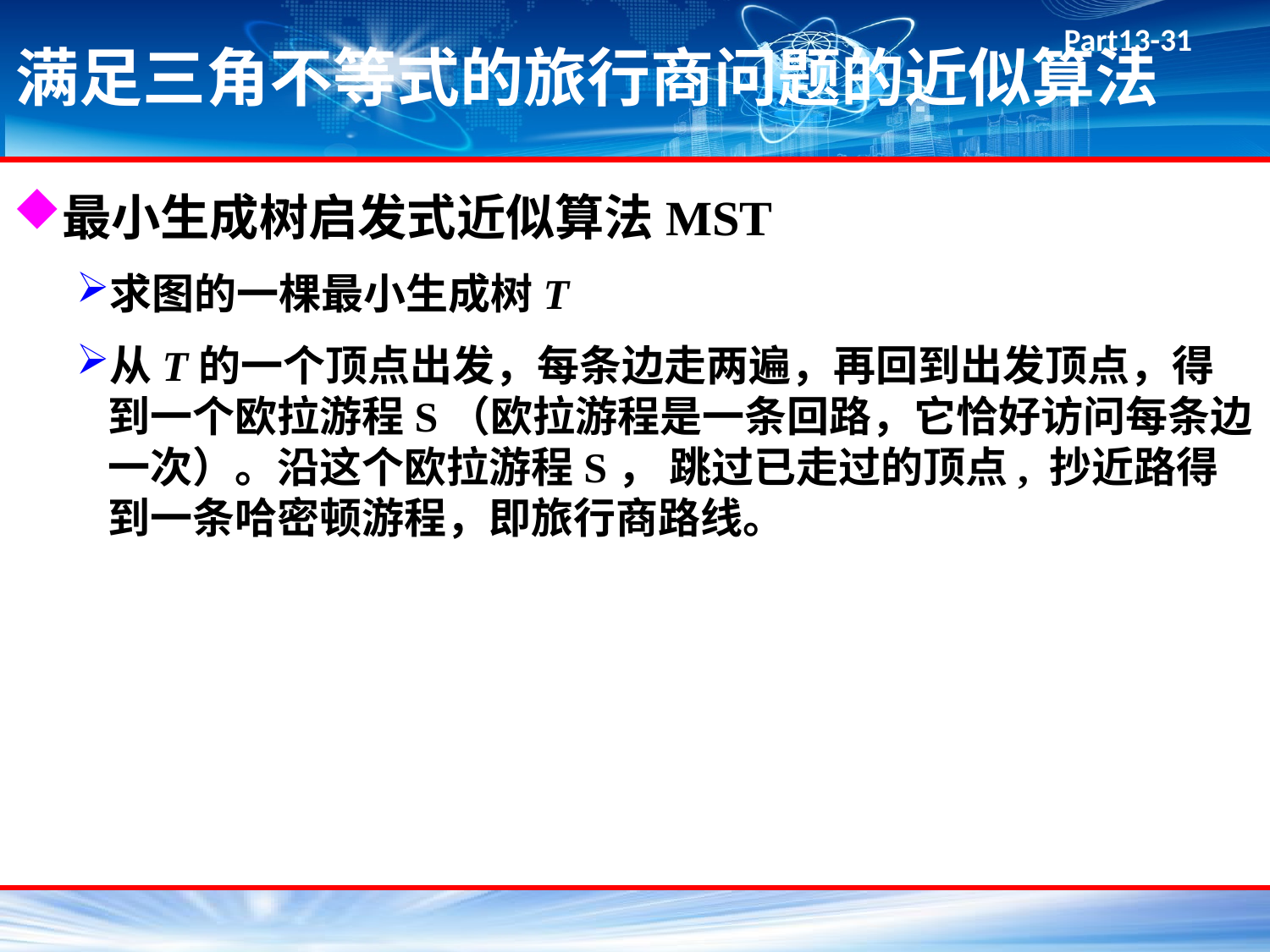

# 满足三角不等式的旅行商问题的近似算法
最小生成树启发式近似算法MST
求图的一棵最小生成树T
从T的一个顶点出发，每条边走两遍，再回到出发顶点，得到一个欧拉游程S（欧拉游程是一条回路，它恰好访问每条边一次）。沿这个欧拉游程S， 跳过已走过的顶点, 抄近路得到一条哈密顿游程，即旅行商路线。